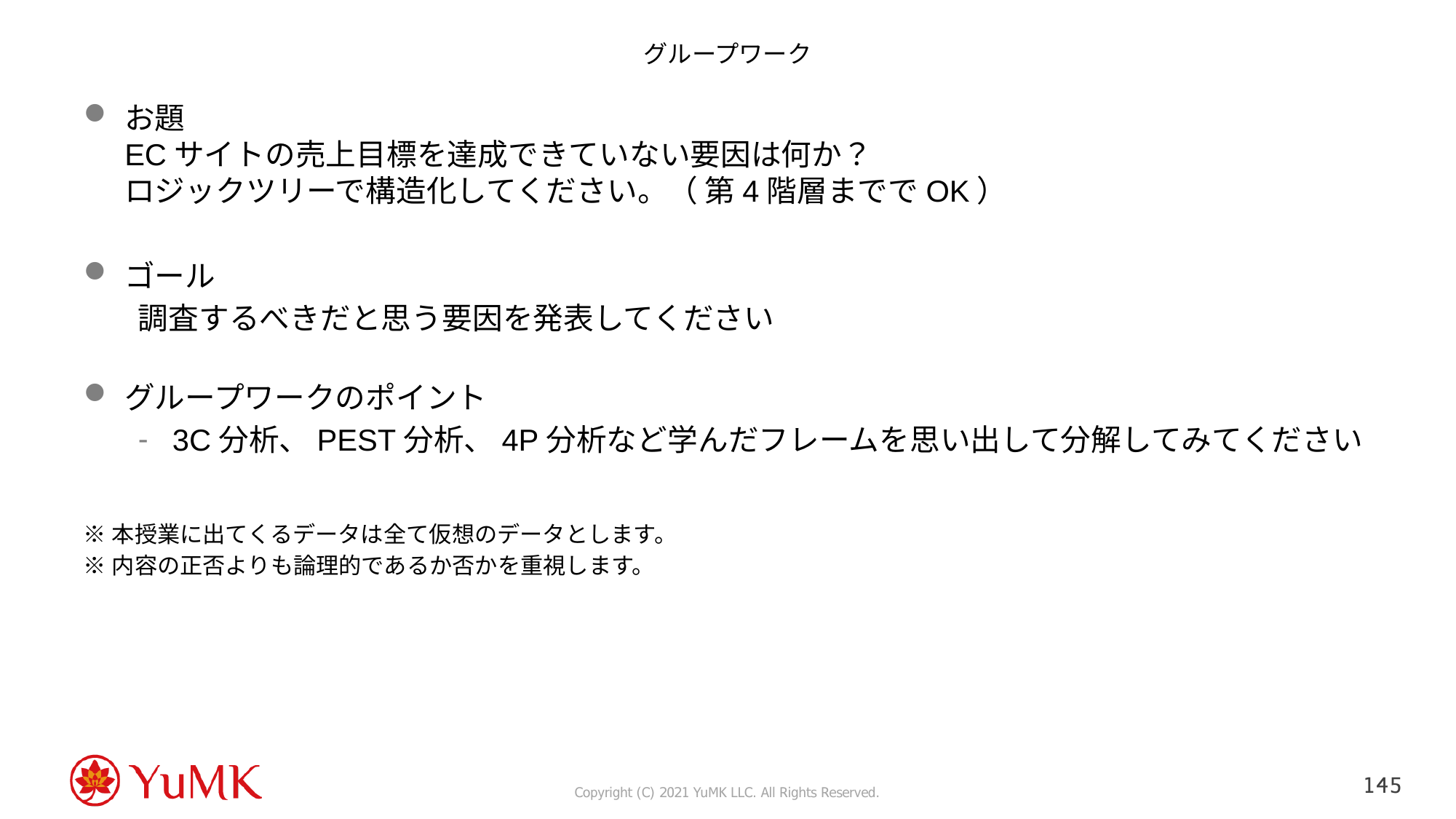

# グループワーク
お題
ECサイトの売上目標を達成できていない要因は何か？
ロジックツリーで構造化してください。（ 第4階層まででOK）

ゴール
調査するべきだと思う要因を発表してください
グループワークのポイント
3C分析、PEST分析、4P分析など学んだフレームを思い出して分解してみてください

※本授業に出てくるデータは全て仮想のデータとします。
※内容の正否よりも論理的であるか否かを重視します。

145